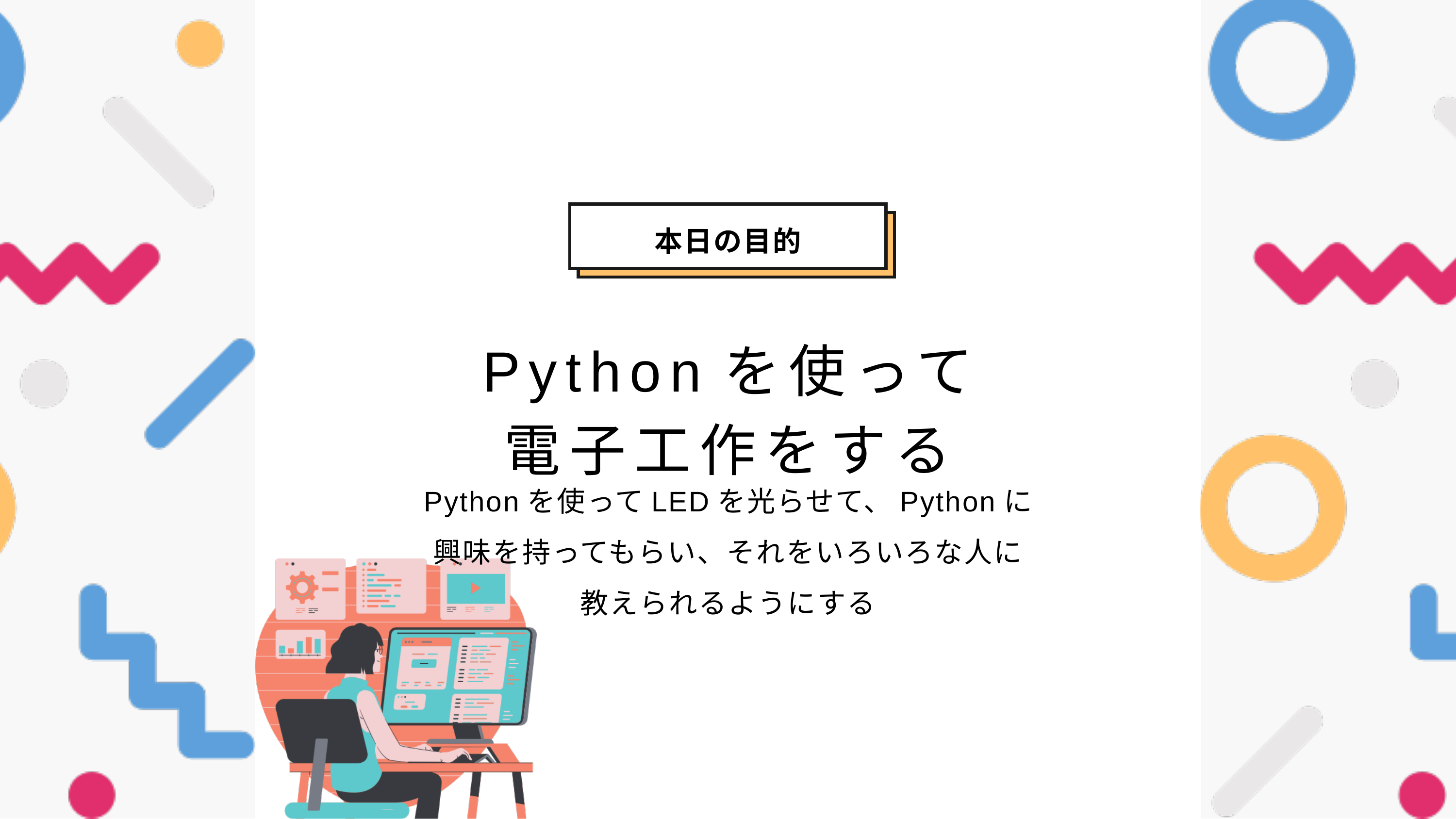

本日の目的

Pythonを使って
電子工作をする
Pythonを使ってLEDを光らせて、Pythonに
興味を持ってもらい、それをいろいろな人に
教えられるようにする